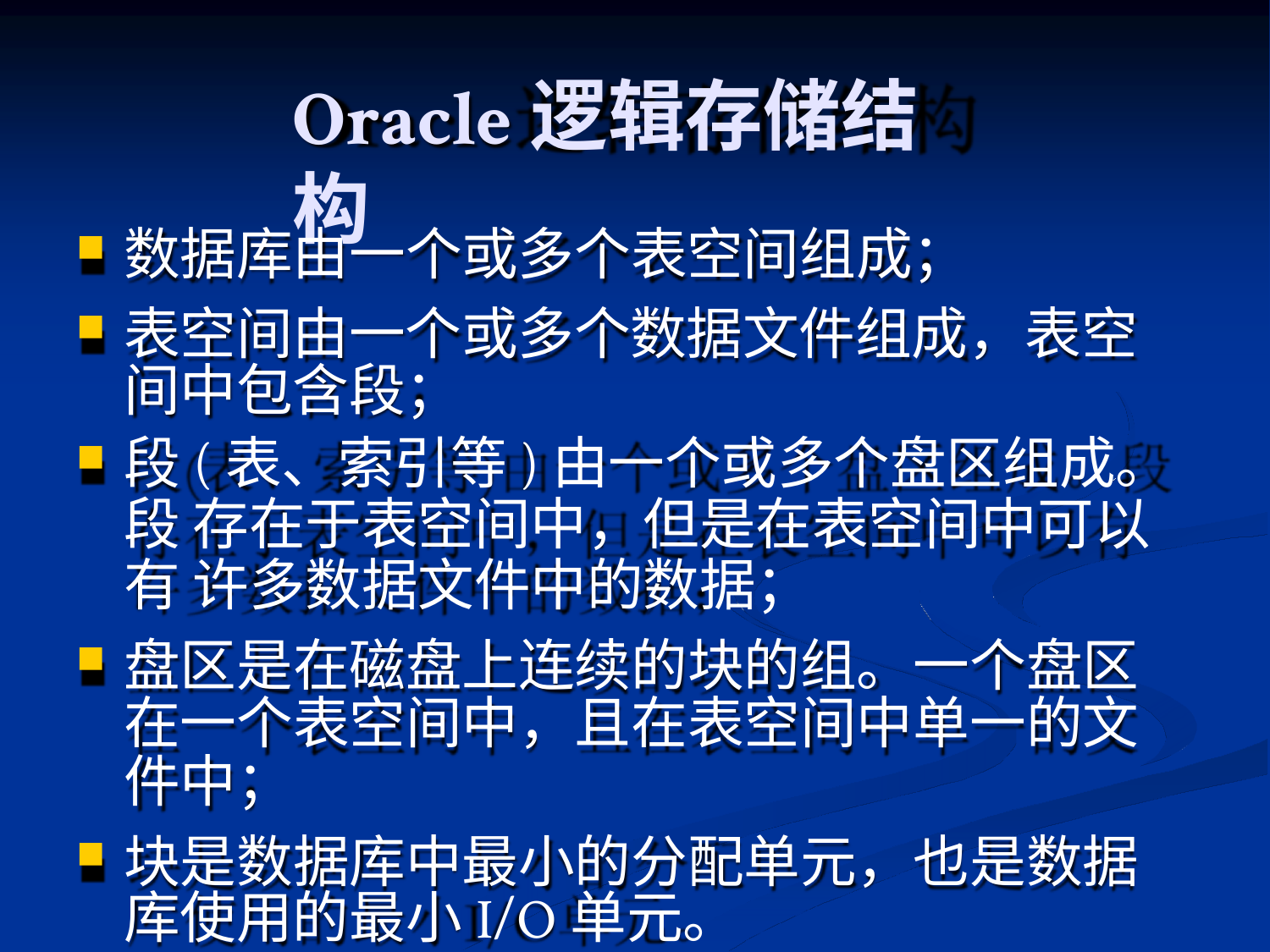

# Oracle逻辑存储结构

数据库由一个或多个表空间组成；
表空间由一个或多个数据文件组成，表空 间中包含段；
段(表、索引等)由一个或多个盘区组成。段 存在于表空间中，但是在表空间中可以有 许多数据文件中的数据；
盘区是在磁盘上连续的块的组。一个盘区 在一个表空间中，且在表空间中单一的文 件中；
块是数据库中最小的分配单元，也是数据 库使用的最小I/O单元。